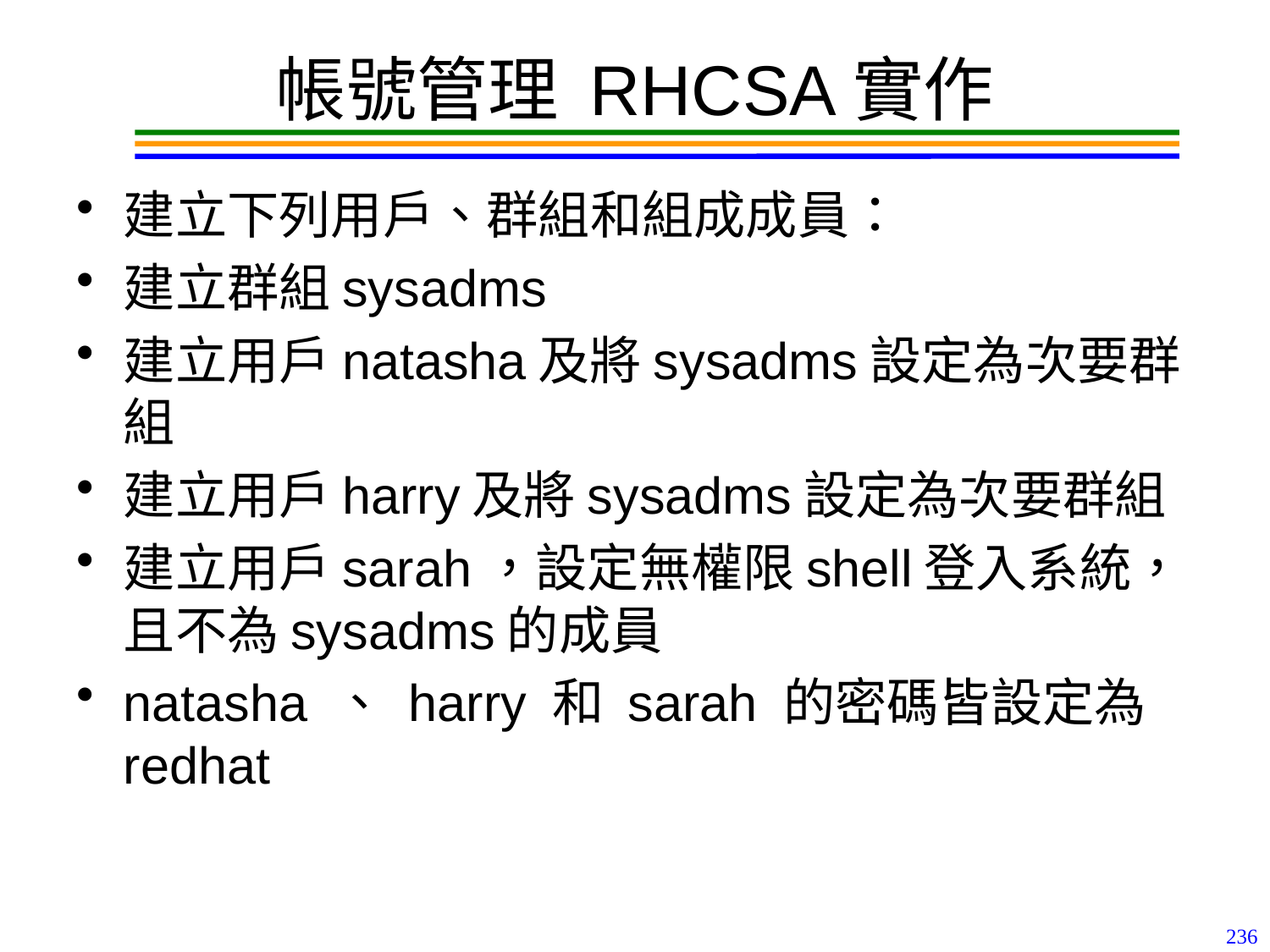

# 帳號管理 RHCSA實作
建立下列用戶、群組和組成成員：
建立群組sysadms
建立用戶natasha及將sysadms設定為次要群組
建立用戶harry及將sysadms設定為次要群組
建立用戶sarah，設定無權限shell登入系統，且不為sysadms的成員
natasha 、 harry 和 sarah 的密碼皆設定為redhat
236